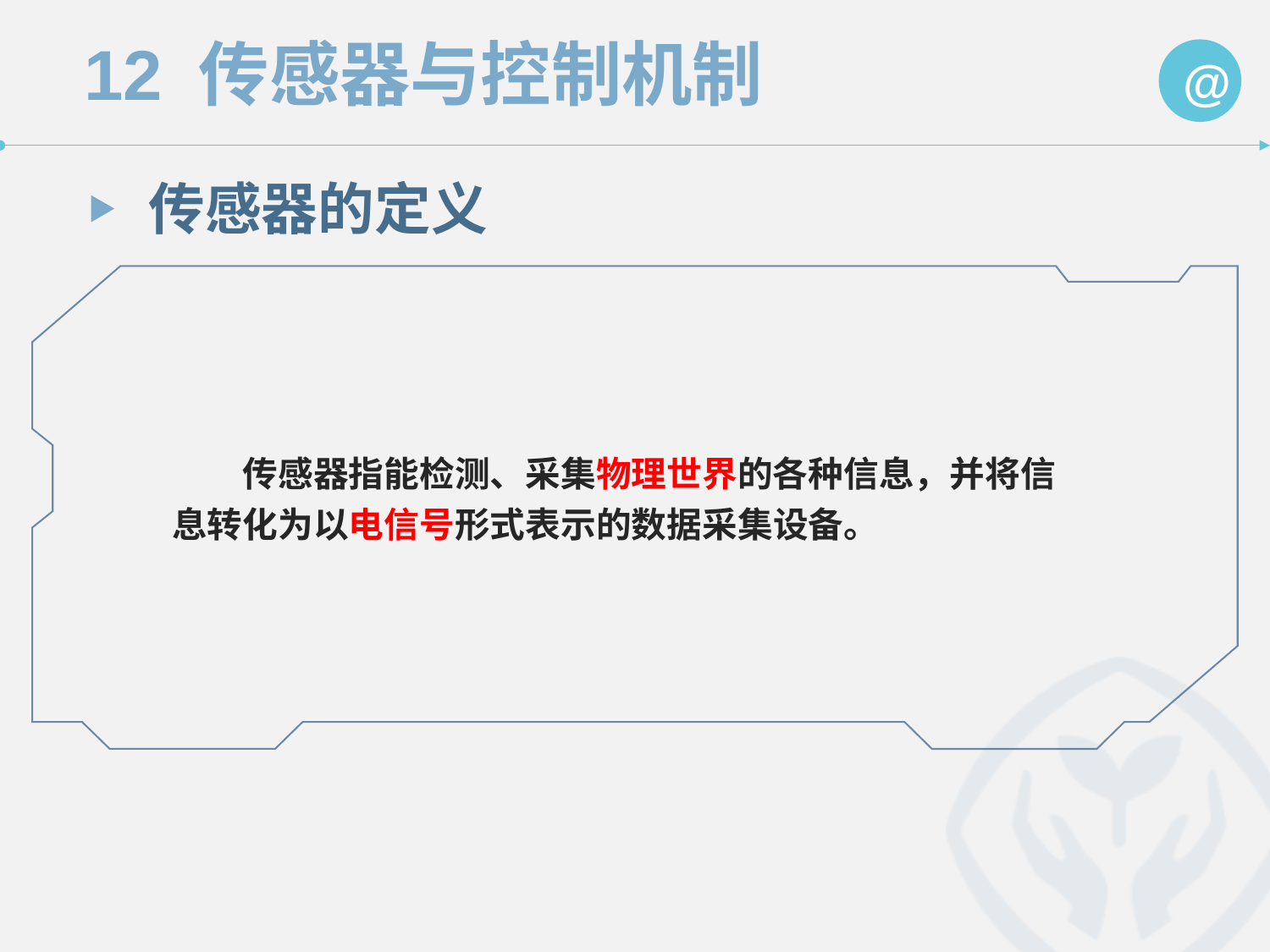

传感器的定义

　　传感器指能检测、采集物理世界的各种信息，并将信息转化为以电信号形式表示的数据采集设备。